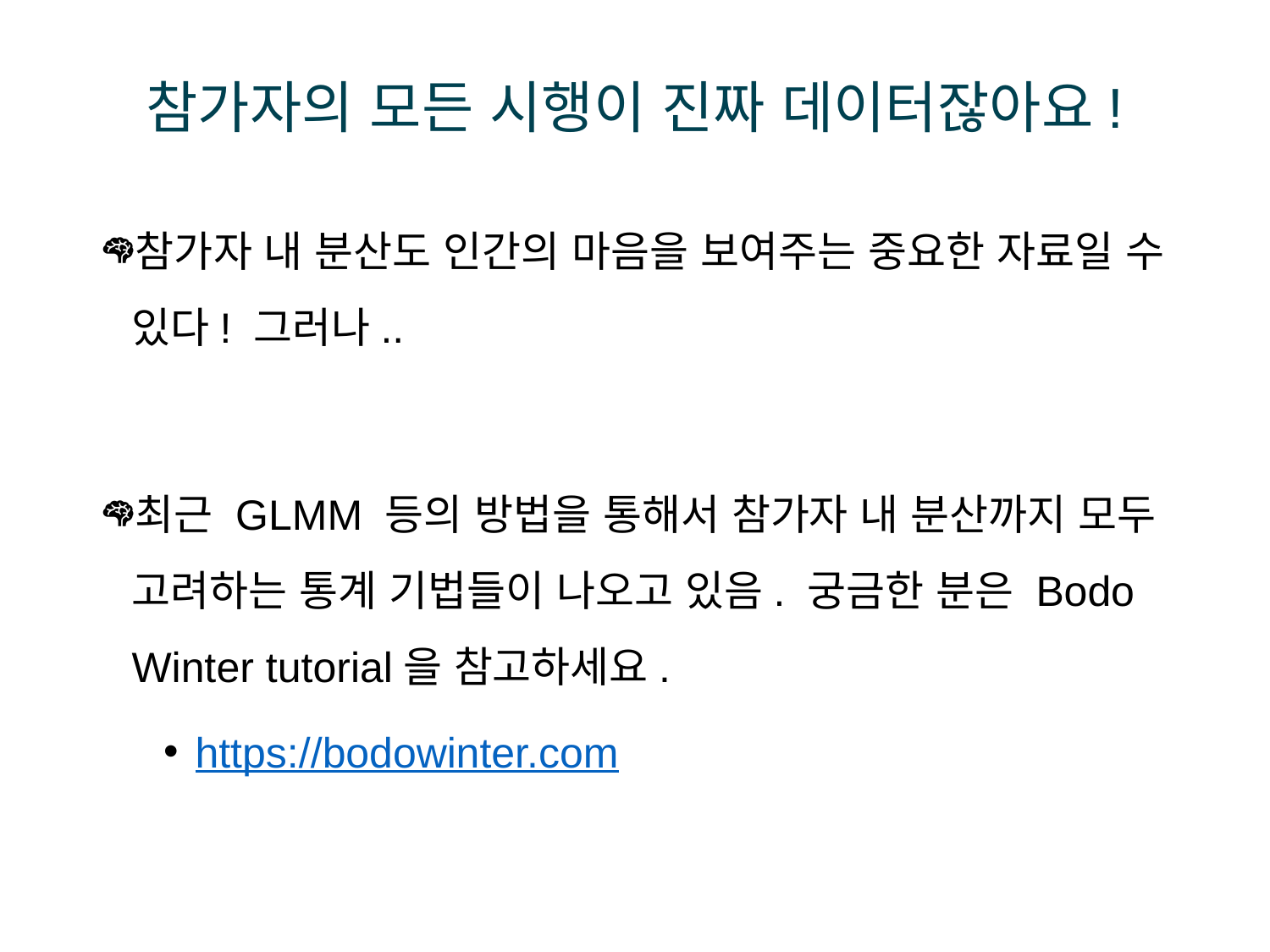

# 참가자의 모든 시행이 진짜 데이터잖아요!
참가자 내 분산도 인간의 마음을 보여주는 중요한 자료일 수 있다! 그러나..

최근 GLMM 등의 방법을 통해서 참가자 내 분산까지 모두 고려하는 통계 기법들이 나오고 있음. 궁금한 분은 Bodo Winter tutorial을 참고하세요.
https://bodowinter.com